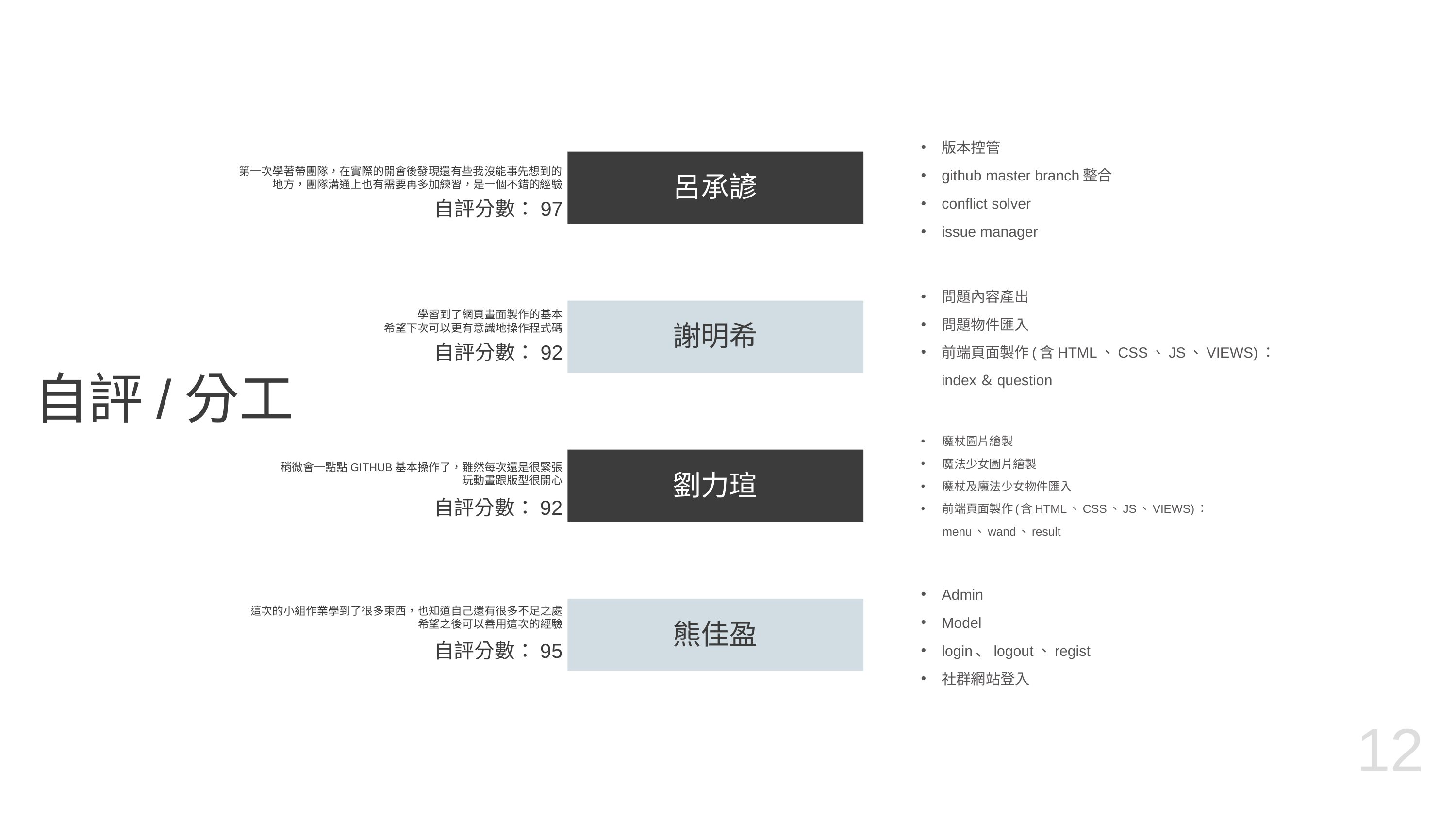

版本控管
github master branch整合
conflict solver
issue manager
第一次學著帶團隊，在實際的開會後發現還有些我沒能事先想到的地方，團隊溝通上也有需要再多加練習，是一個不錯的經驗
呂承諺
自評分數：97
問題內容產出
問題物件匯入
前端頁面製作(含HTML、CSS、JS、VIEWS)：index＆question
# 自評/分工
學習到了網頁畫面製作的基本
希望下次可以更有意識地操作程式碼
謝明希
自評分數：92
魔杖圖片繪製
魔法少女圖片繪製
魔杖及魔法少女物件匯入
前端頁面製作(含HTML、CSS、JS、VIEWS)：menu、wand、result
稍微會一點點GITHUB基本操作了，雖然每次還是很緊張
玩動畫跟版型很開心
劉力瑄
自評分數：92
Admin
Model
login、logout、regist
社群網站登入
這次的小組作業學到了很多東西，也知道自己還有很多不足之處
希望之後可以善用這次的經驗
熊佳盈
自評分數：95
12